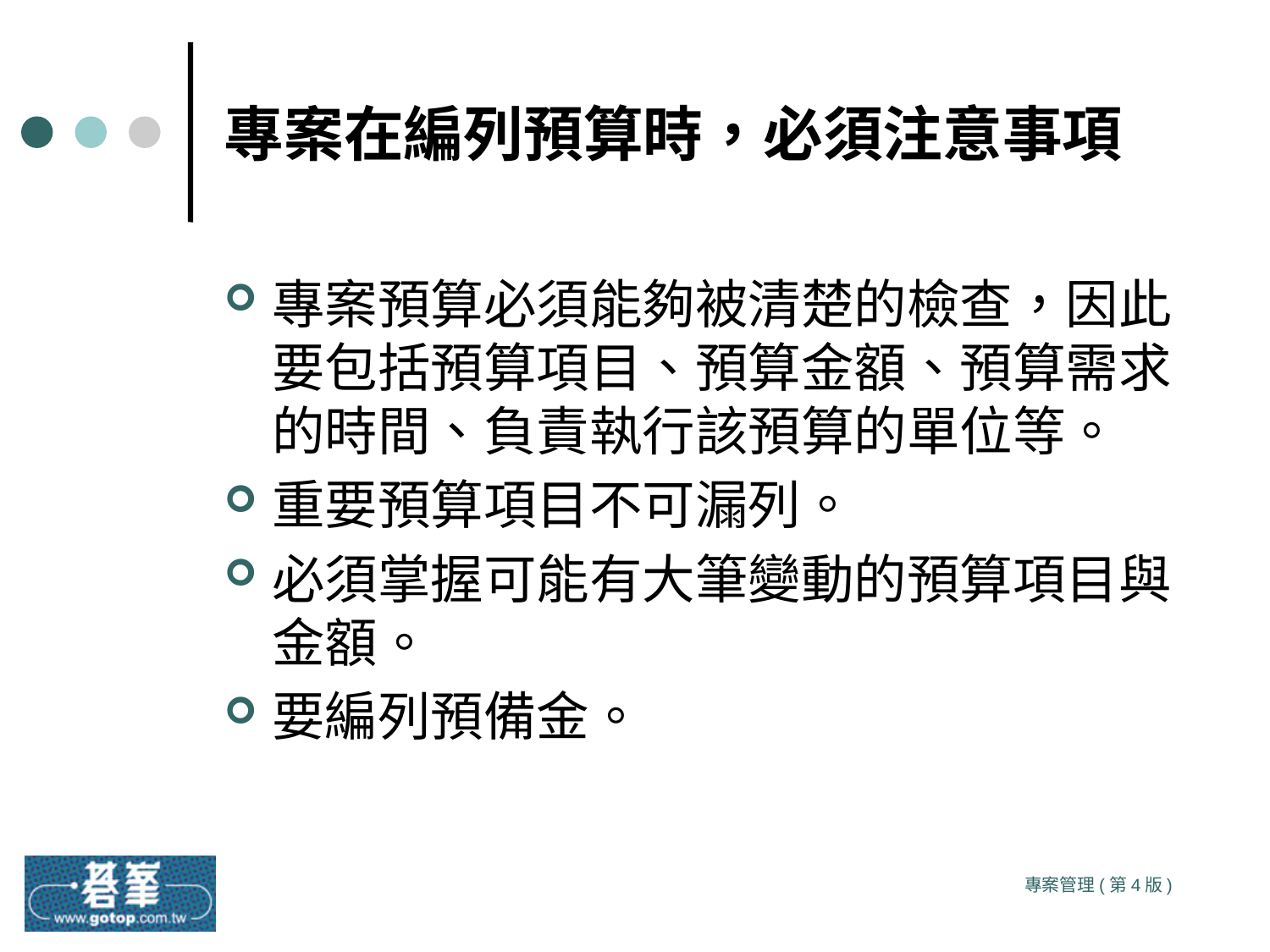

# 專案在編列預算時，必須注意事項
專案預算必須能夠被清楚的檢查，因此要包括預算項目、預算金額、預算需求的時間、負責執行該預算的單位等。
重要預算項目不可漏列。
必須掌握可能有大筆變動的預算項目與金額。
要編列預備金。
專案管理(第4版)